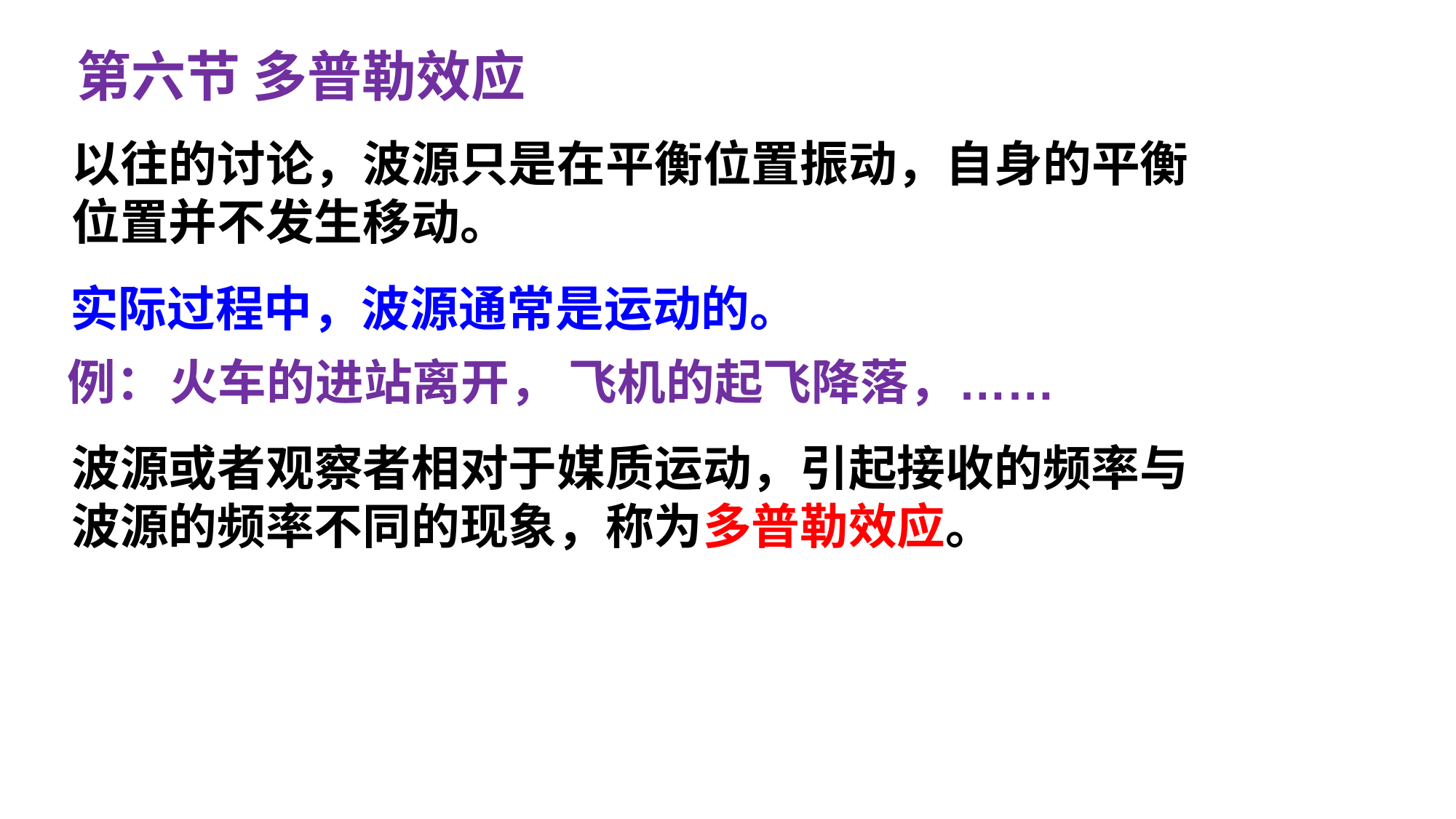

第六节 多普勒效应
以往的讨论，波源只是在平衡位置振动，自身的平衡
位置并不发生移动。
实际过程中，波源通常是运动的。
例：
火车的进站离开，
飞机的起飞降落，
……
波源或者观察者相对于媒质运动，引起接收的频率与
波源的频率不同的现象，称为多普勒效应。